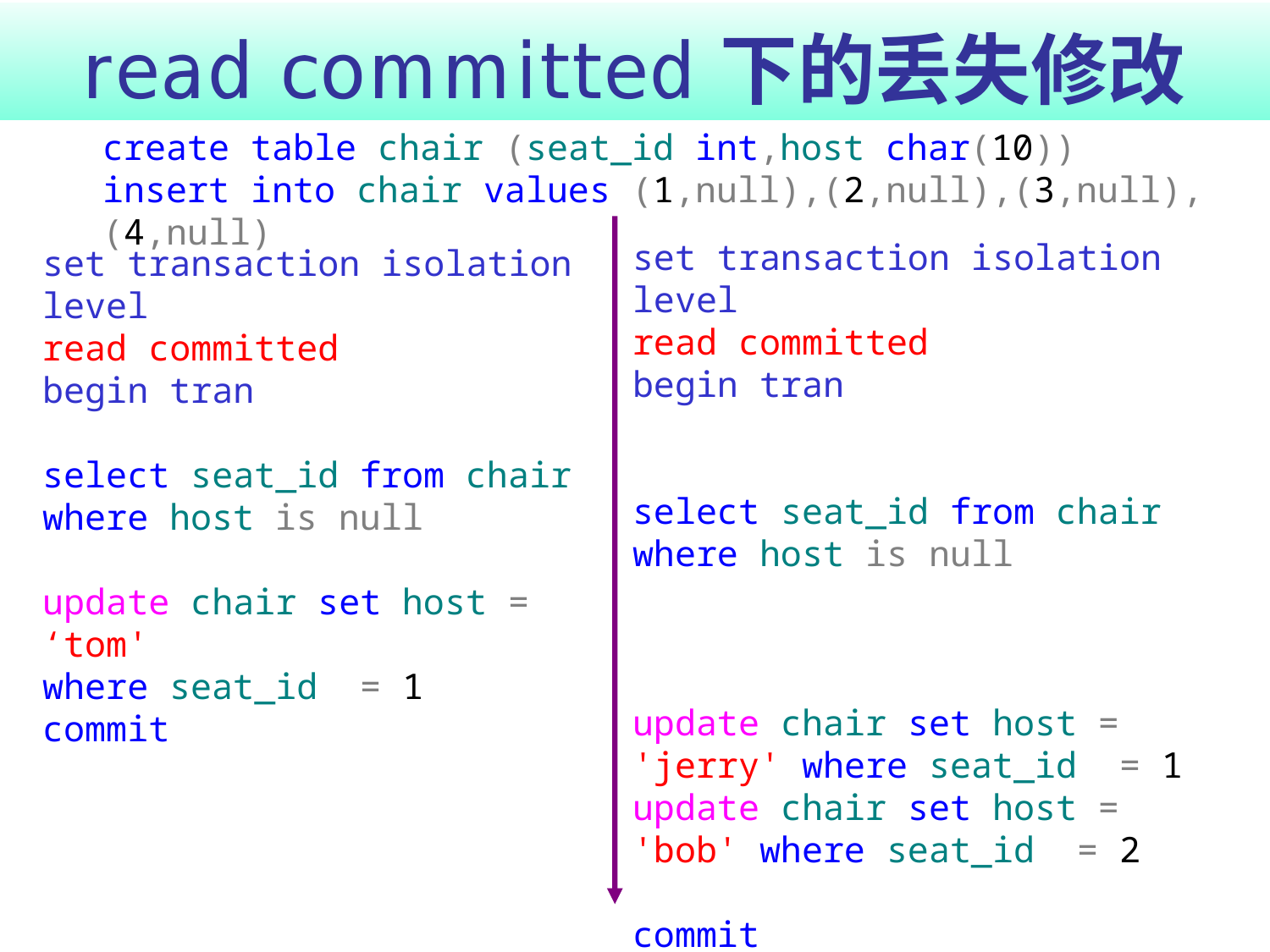

# read committed下的丢失修改
create table chair (seat_id int,host char(10))
insert into chair values (1,null),(2,null),(3,null),(4,null)

set transaction isolation level
read committed
begin tran

select seat_id from chair
where host is null

update chair set host = 'jerry' where seat_id  = 1
update chair set host = 'bob' where seat_id  = 2

commit
set transaction isolation level
read committed
begin tran

select seat_id from chair
where host is null

update chair set host = ‘tom'
where seat_id  = 1
commit